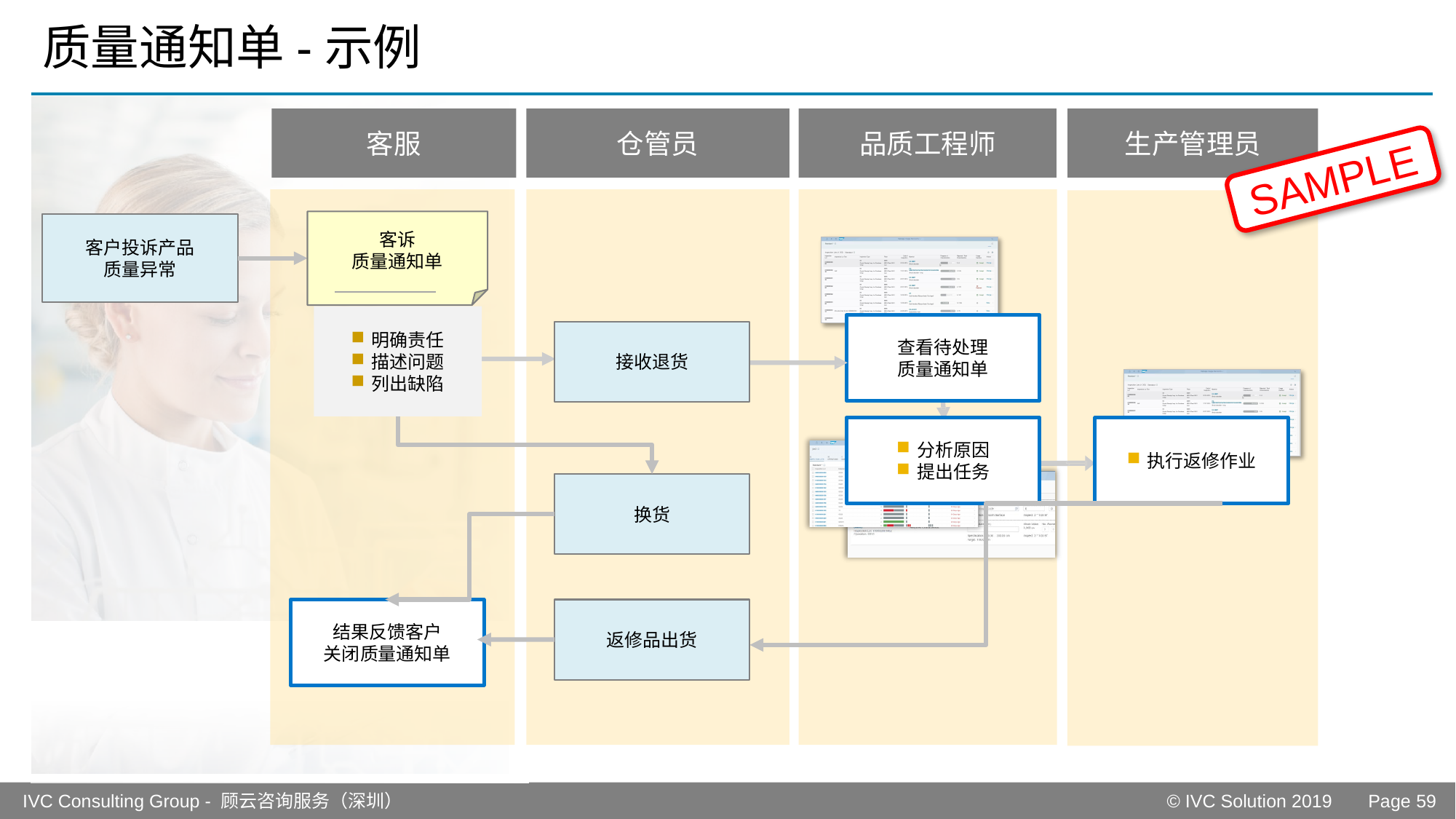

# 质量通知单-示例

客服
仓管员
品质工程师
生产管理员
SAMPLE

客诉
质量通知单
客户投诉产品
质量异常

明确责任
描述问题
列出缺陷
查看待处理
质量通知单
接收退货

分析原因
提出任务
执行返修作业

换货
结果反馈客户
关闭质量通知单
返修品出货